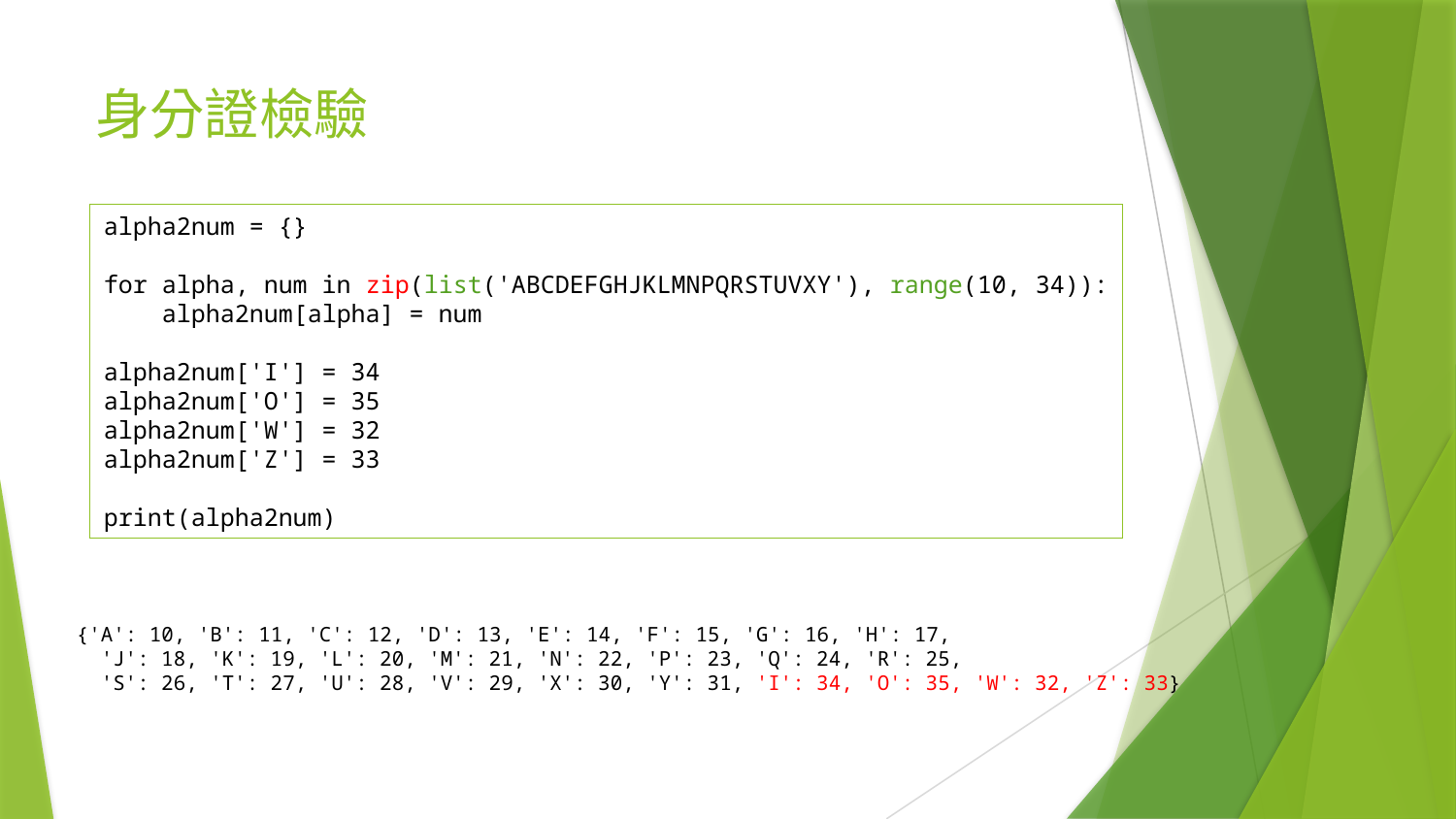

# 身分證檢驗
alpha2num = {}

for alpha, num in zip(list('ABCDEFGHJKLMNPQRSTUVXY'), range(10, 34)):
    alpha2num[alpha] = num

alpha2num['I'] = 34
alpha2num['O'] = 35
alpha2num['W'] = 32
alpha2num['Z'] = 33

print(alpha2num)
﻿{'A': 10, 'B': 11, 'C': 12, 'D': 13, 'E': 14, 'F': 15, 'G': 16, 'H': 17,
  'J': 18, 'K': 19, 'L': 20, 'M': 21, 'N': 22, 'P': 23, 'Q': 24, 'R': 25,
  'S': 26, 'T': 27, 'U': 28, 'V': 29, 'X': 30, 'Y': 31, 'I': 34, 'O': 35, 'W': 32, 'Z': 33}